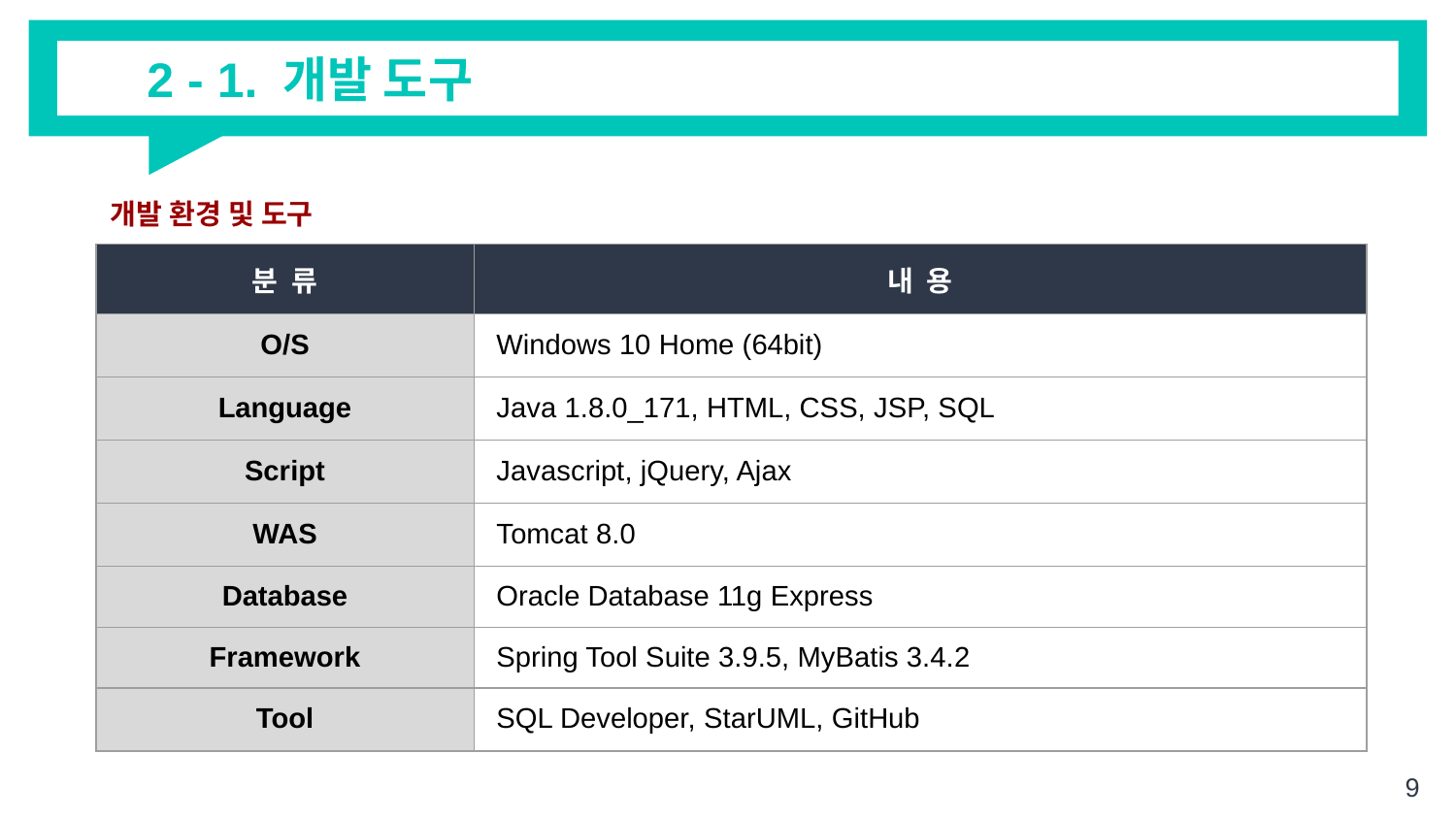

# 2 - 1. 개발 도구
개발 환경 및 도구
| 분 류 | 내 용 |
| --- | --- |
| O/S | Windows 10 Home (64bit) |
| Language | Java 1.8.0\_171, HTML, CSS, JSP, SQL |
| Script | Javascript, jQuery, Ajax |
| WAS | Tomcat 8.0 |
| Database | Oracle Database 11g Express |
| Framework | Spring Tool Suite 3.9.5, MyBatis 3.4.2 |
| Tool | SQL Developer, StarUML, GitHub |
9